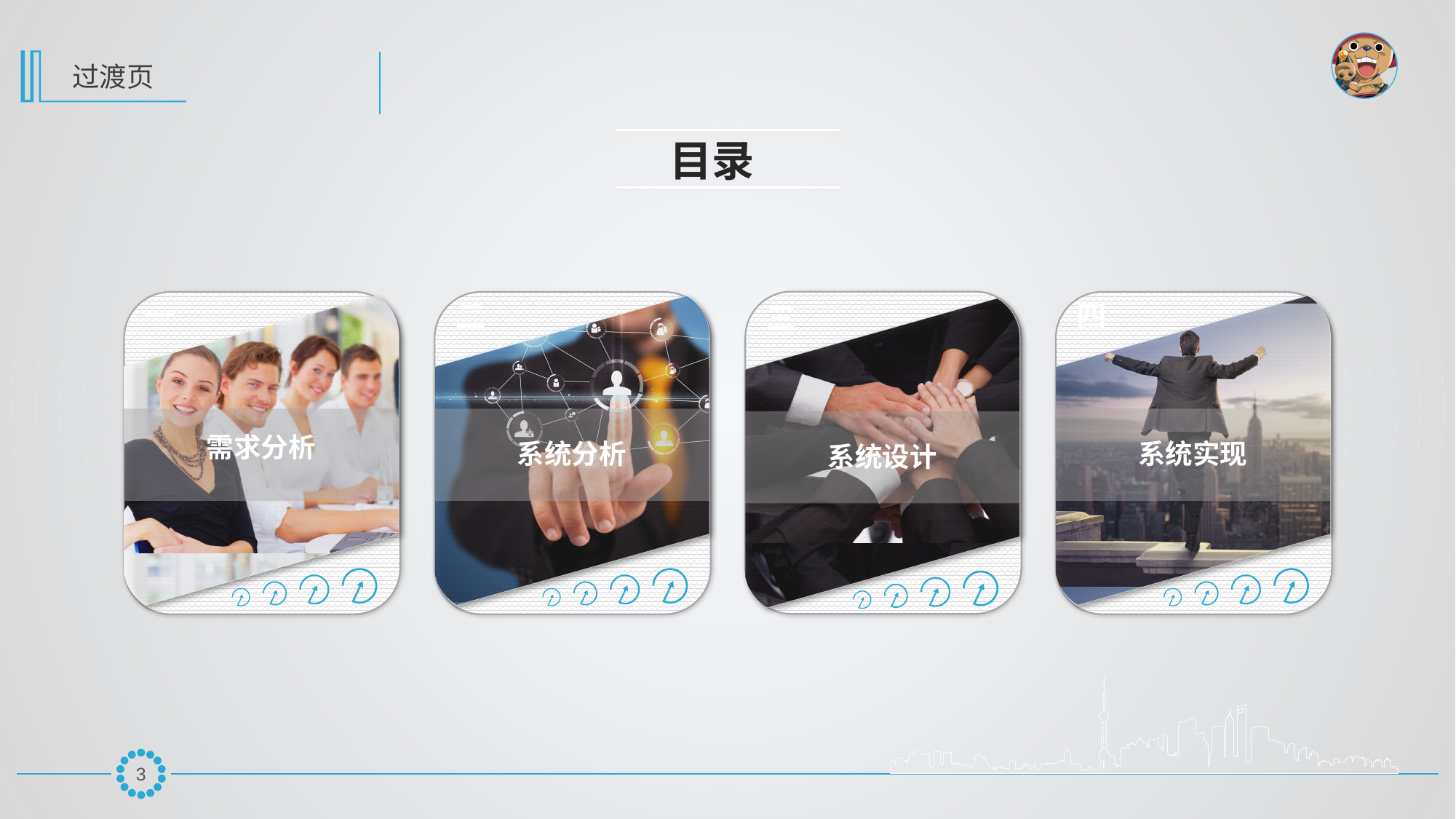

目录
一

需求分析

二

系统分析

四

系统实现

三

系统设计

3